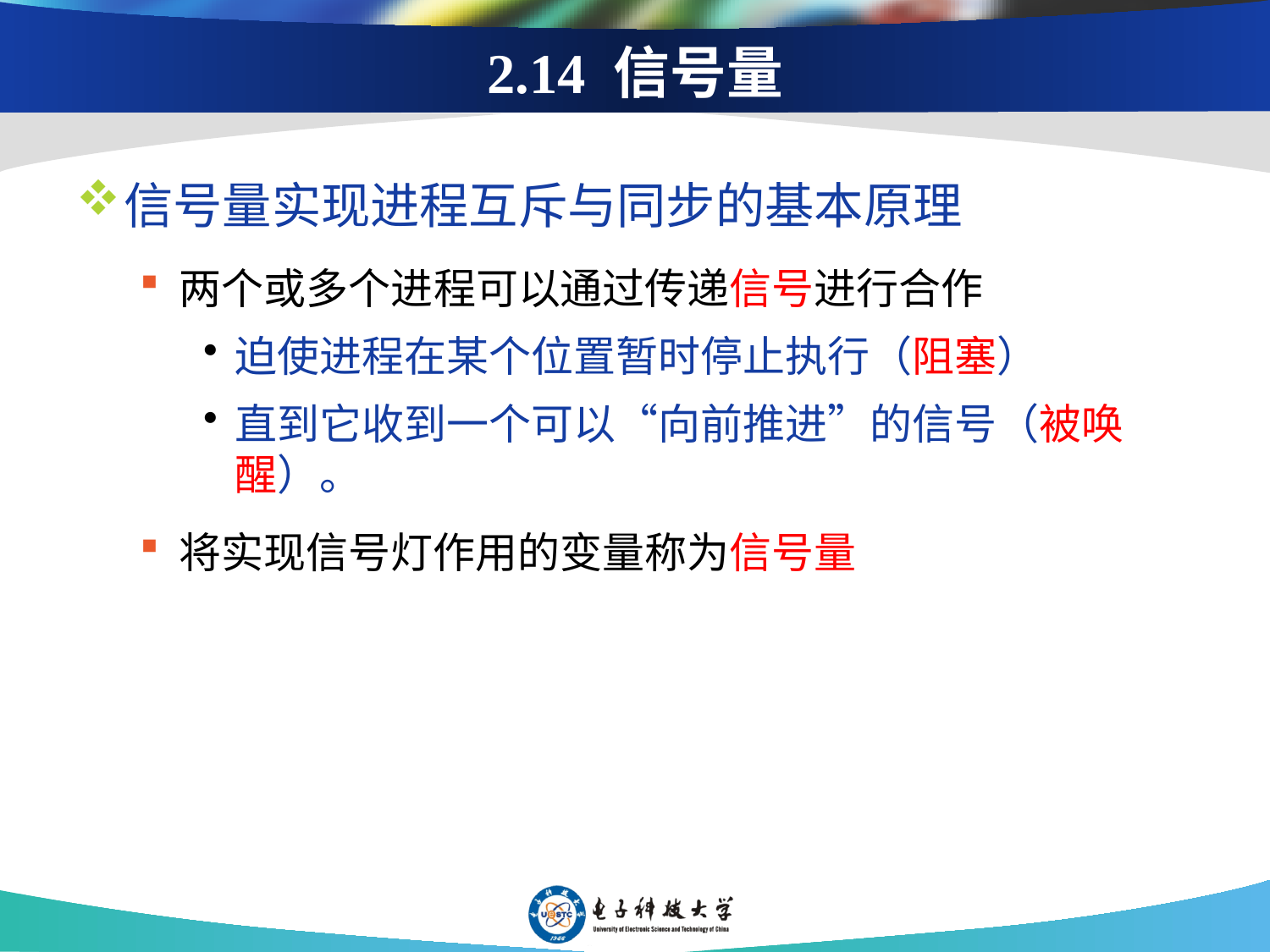

# 2.14 信号量
信号量实现进程互斥与同步的基本原理
两个或多个进程可以通过传递信号进行合作
迫使进程在某个位置暂时停止执行（阻塞）
直到它收到一个可以“向前推进”的信号（被唤醒）。
将实现信号灯作用的变量称为信号量